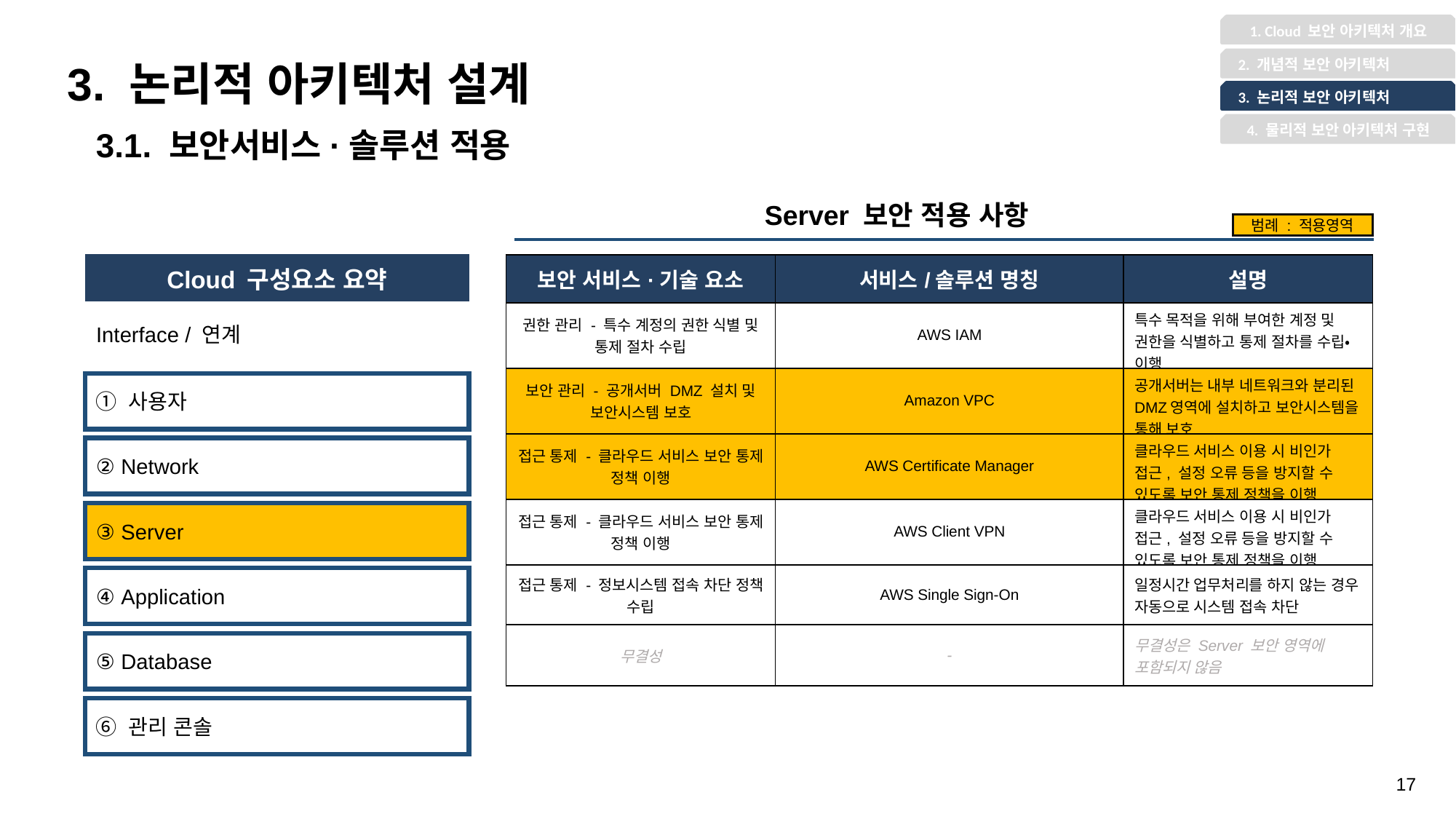

1. Cloud 보안 아키텍처 개요
3. 논리적 아키텍처 설계
 2. 개념적 보안 아키텍처
 3. 논리적 보안 아키텍처
4. 물리적 보안 아키텍처 구현
3.1. 보안서비스·솔루션 적용
Server 보안 적용 사항
범례 : 적용영역
| Cloud 구성요소 요약 |
| --- |
| Interface / 연계 |
| 보안 서비스·기술 요소 | 서비스/솔루션 명칭 | 설명 |
| --- | --- | --- |
| 권한 관리 - 특수 계정의 권한 식별 및 통제 절차 수립 | AWS IAM | 특수 목적을 위해 부여한 계정 및 권한을 식별하고 통제 절차를 수립‧이행 |
| 보안 관리 - 공개서버 DMZ 설치 및 보안시스템 보호 | Amazon VPC | 공개서버는 내부 네트워크와 분리된 DMZ영역에 설치하고 보안시스템을 통해 보호 |
| 접근 통제 - 클라우드 서비스 보안 통제 정책 이행 | AWS Certificate Manager | 클라우드 서비스 이용 시 비인가 접근, 설정 오류 등을 방지할 수 있도록 보안 통제 정책을 이행 |
| 접근 통제 - 클라우드 서비스 보안 통제 정책 이행 | AWS Client VPN | 클라우드 서비스 이용 시 비인가 접근, 설정 오류 등을 방지할 수 있도록 보안 통제 정책을 이행 |
| 접근 통제 - 정보시스템 접속 차단 정책 수립 | AWS Single Sign-On | 일정시간 업무처리를 하지 않는 경우 자동으로 시스템 접속 차단 |
| 무결성 | - | 무결성은 Server 보안 영역에 포함되지 않음 |
① 사용자
② Network
③ Server
④ Application
⑤ Database
⑥ 관리 콘솔
17